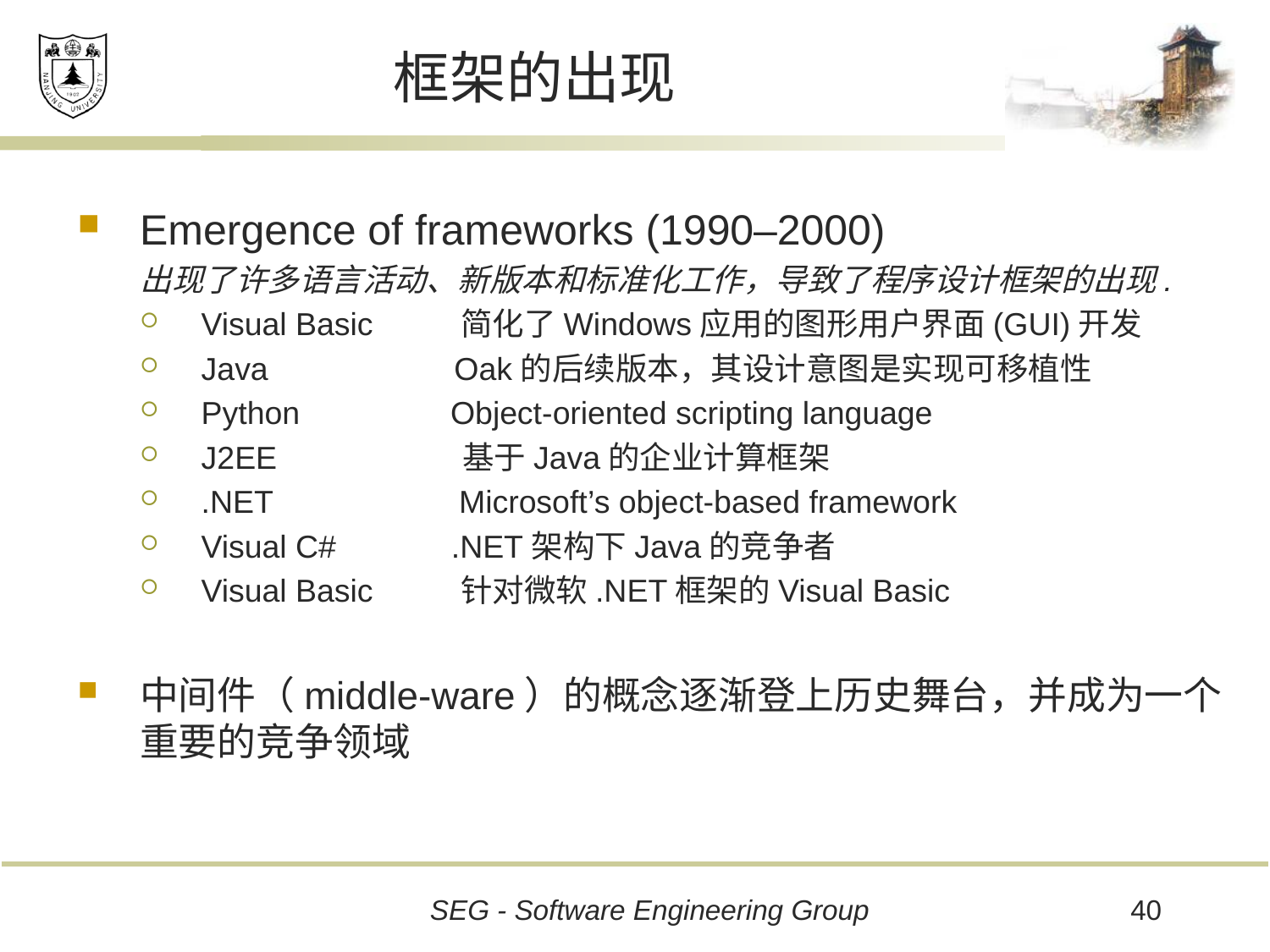

# 框架的出现
Emergence of frameworks (1990–2000)
出现了许多语言活动、新版本和标准化工作，导致了程序设计框架的出现.
Visual Basic         简化了Windows应用的图形用户界面(GUI)开发
Java                     Oak的后续版本，其设计意图是实现可移植性
Python                 Object-oriented scripting language
J2EE                    基于Java的企业计算框架
.NET                     Microsoft’s object-based framework
Visual C#             .NET架构下Java的竞争者
Visual Basic         针对微软.NET框架的Visual Basic

中间件（middle-ware）的概念逐渐登上历史舞台，并成为一个重要的竞争领域
40
SEG - Software Engineering Group